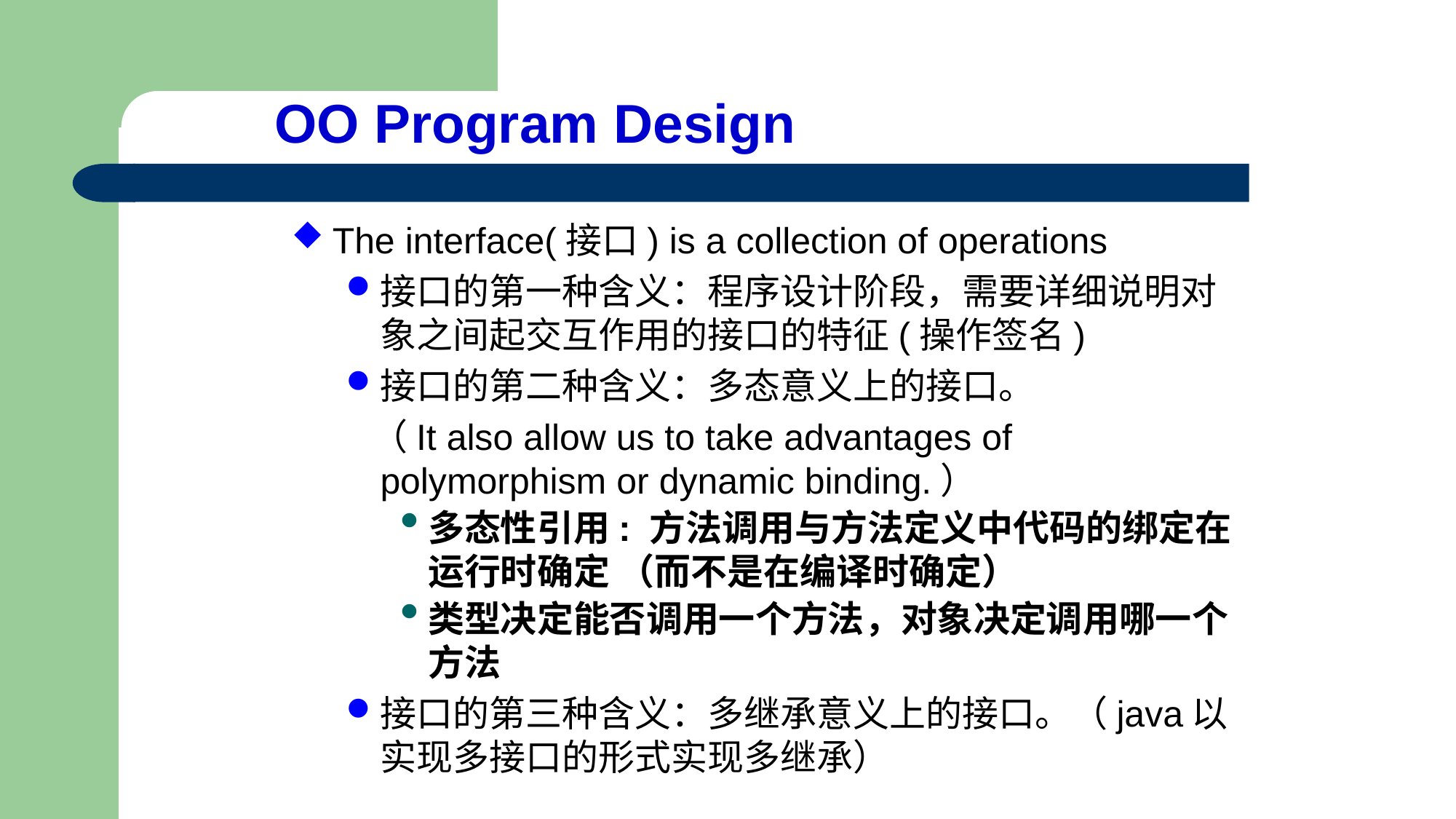

OO Program Design
The interface(接口) is a collection of operations
接口的第一种含义：程序设计阶段，需要详细说明对象之间起交互作用的接口的特征(操作签名)
接口的第二种含义：多态意义上的接口。
  （It also allow us to take advantages of polymorphism or dynamic binding.）
多态性引用: 方法调用与方法定义中代码的绑定在运行时确定 （而不是在编译时确定）
类型决定能否调用一个方法，对象决定调用哪一个方法
接口的第三种含义：多继承意义上的接口。（java以实现多接口的形式实现多继承）
485